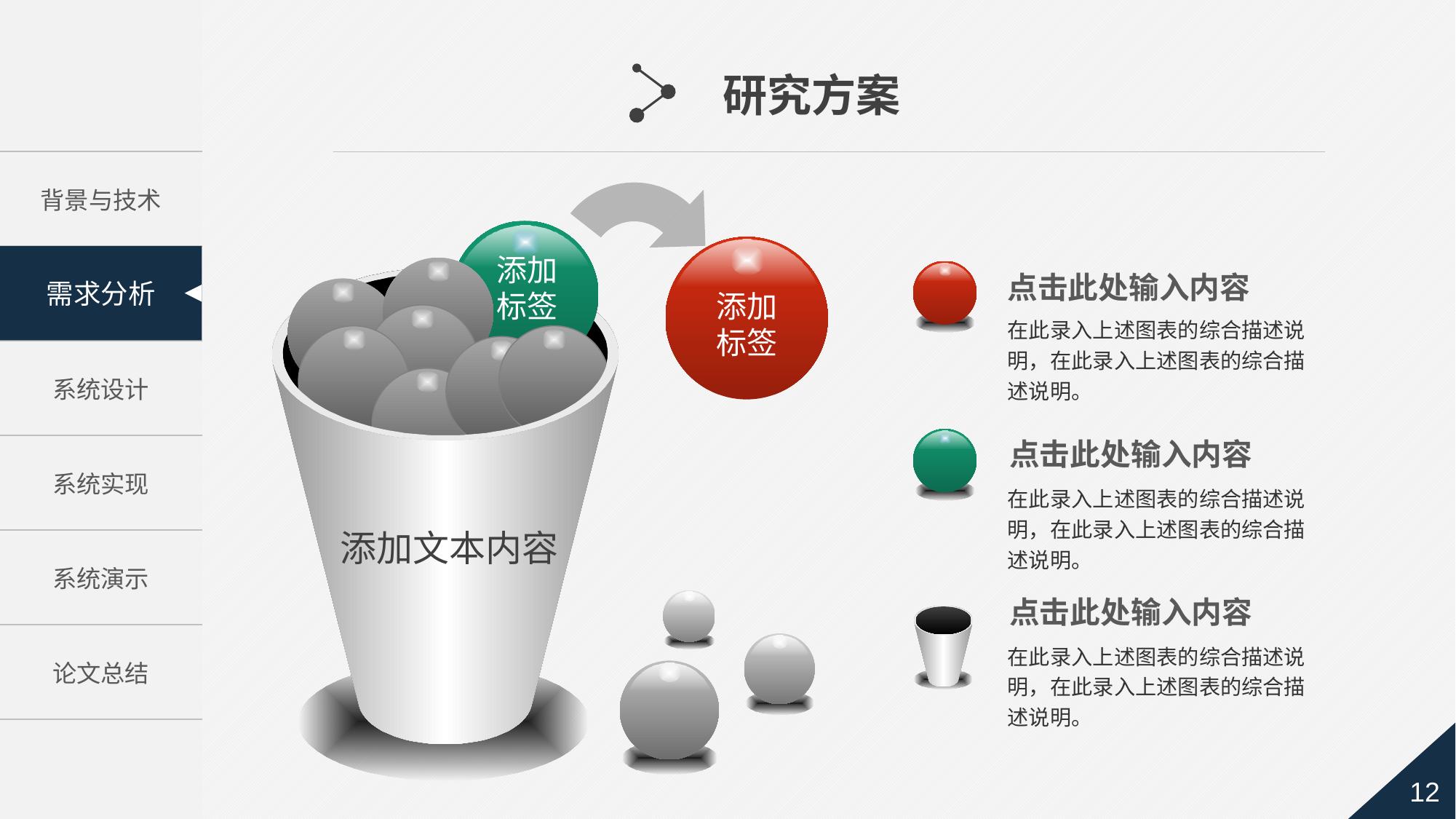

研究方案

添加
标签

点击此处输入内容
添加
标签
在此录入上述图表的综合描述说明，在此录入上述图表的综合描述说明。
点击此处输入内容

在此录入上述图表的综合描述说明，在此录入上述图表的综合描述说明。
添加文本内容
点击此处输入内容

在此录入上述图表的综合描述说明，在此录入上述图表的综合描述说明。